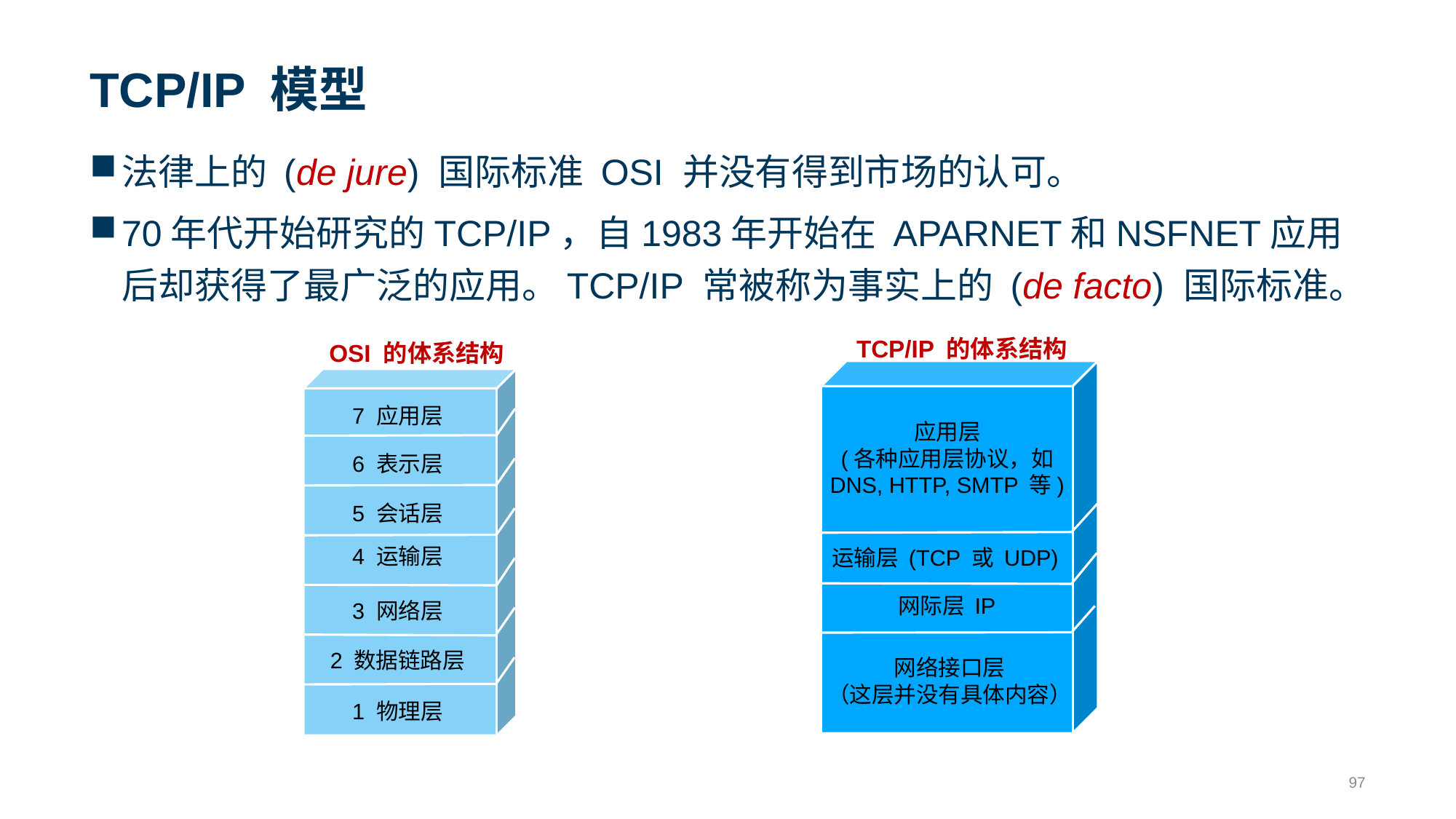

# TCP/IP 模型
法律上的 (de jure) 国际标准 OSI 并没有得到市场的认可。
70年代开始研究的TCP/IP，自1983年开始在 APARNET和NSFNET应用后却获得了最广泛的应用。TCP/IP 常被称为事实上的 (de facto) 国际标准。

TCP/IP 的体系结构
OSI 的体系结构

7 应用层

应用层
(各种应用层协议，如
DNS, HTTP, SMTP 等)
6 表示层

5 会话层

4 运输层
运输层 (TCP 或 UDP)

网际层 IP
3 网络层

2 数据链路层
网络接口层
（这层并没有具体内容）

1 物理层
97